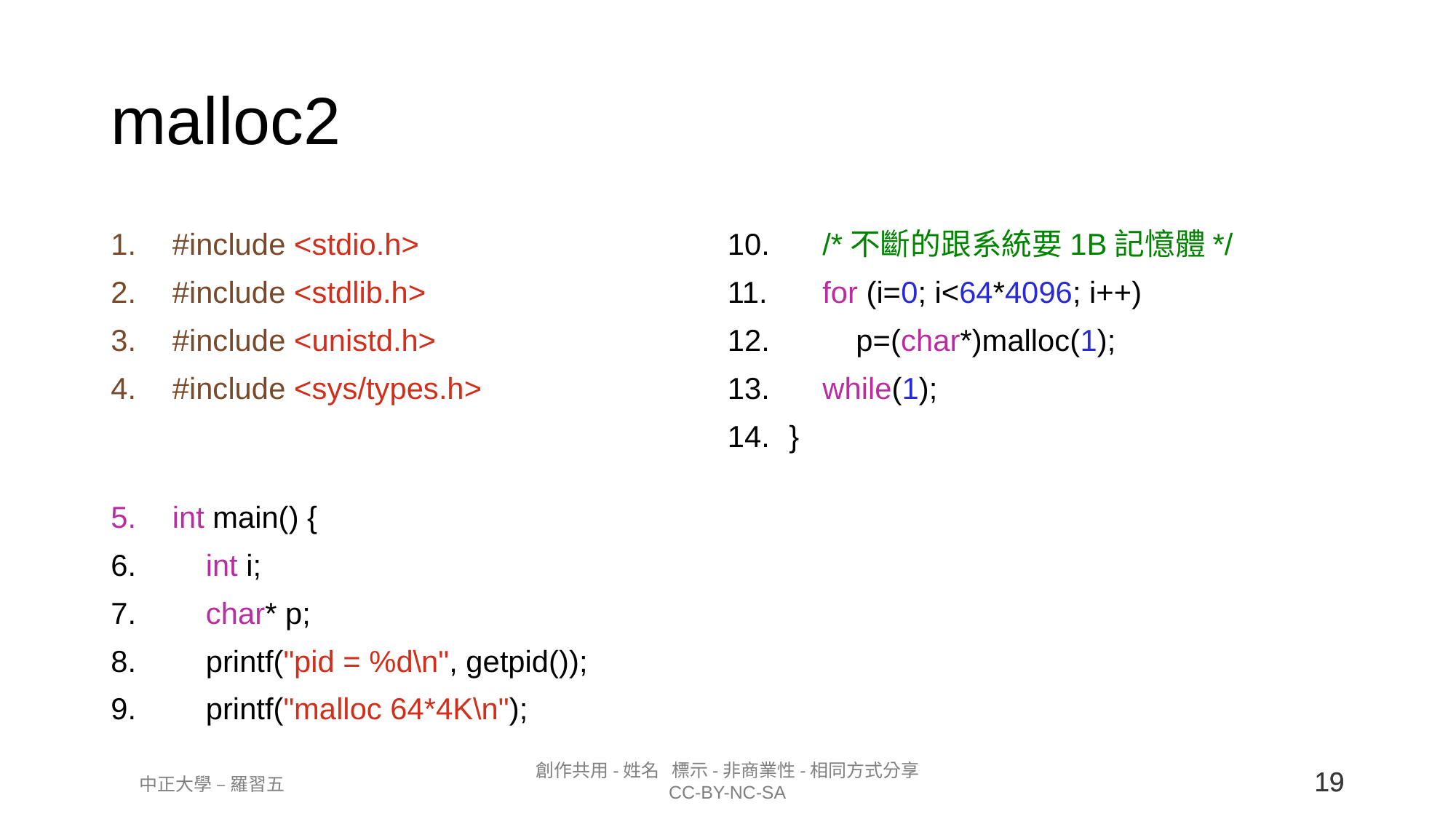

# malloc2
#include <stdio.h>
#include <stdlib.h>
#include <unistd.h>
#include <sys/types.h>

int main() {
    int i;
    char* p;
    printf("pid = %d\n", getpid());
    printf("malloc 64*4K\n");
    /*不斷的跟系統要1B記憶體*/
    for (i=0; i<64*4096; i++)
        p=(char*)malloc(1);
    while(1);
}